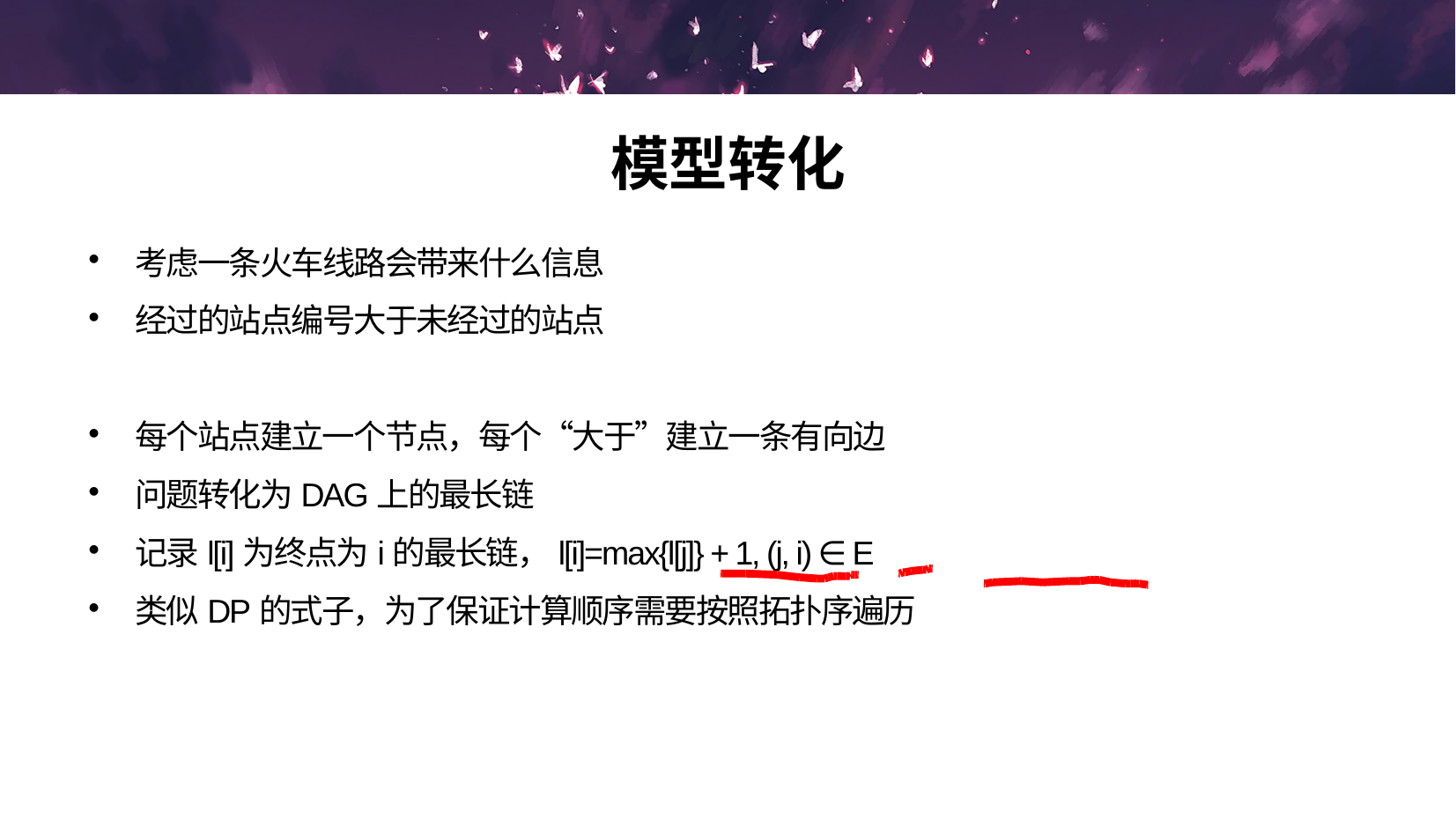

模型转化
考虑一条火车线路会带来什么信息
经过的站点编号大于未经过的站点

每个站点建立一个节点，每个“大于”建立一条有向边
问题转化为DAG上的最长链
记录l[i]为终点为i的最长链，l[i]=max{l[j]} + 1, (j, i) ∈ E
类似DP的式子，为了保证计算顺序需要按照拓扑序遍历